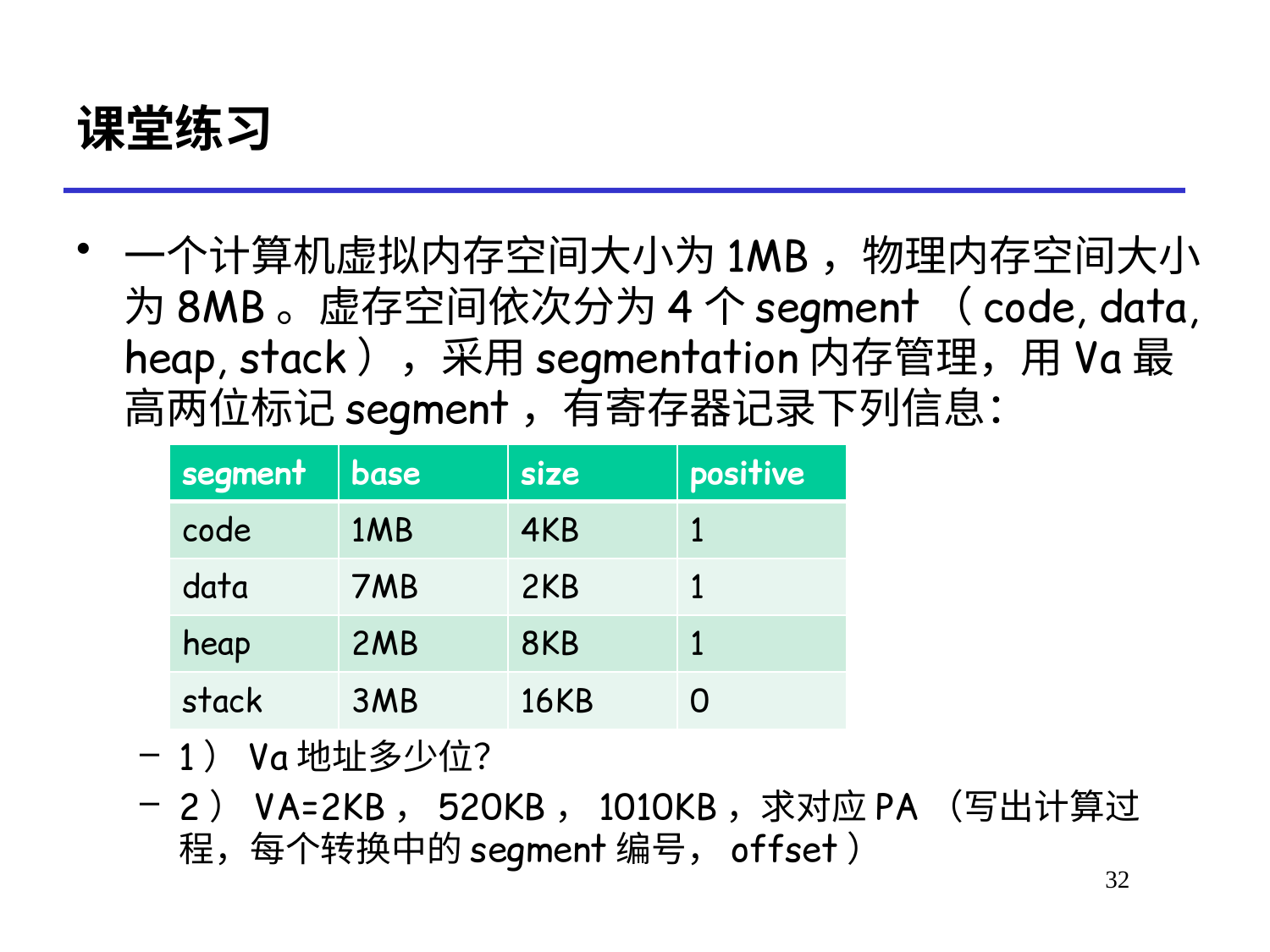

# 课堂练习
一个计算机虚拟内存空间大小为1MB，物理内存空间大小为8MB。虚存空间依次分为4个segment（code, data, heap, stack），采用segmentation内存管理，用Va最高两位标记segment，有寄存器记录下列信息：

1）Va地址多少位？
2）VA=2KB，520KB，1010KB，求对应PA（写出计算过程，每个转换中的segment编号，offset）
| segment | base | size | positive |
| --- | --- | --- | --- |
| code | 1MB | 4KB | 1 |
| data | 7MB | 2KB | 1 |
| heap | 2MB | 8KB | 1 |
| stack | 3MB | 16KB | 0 |
32